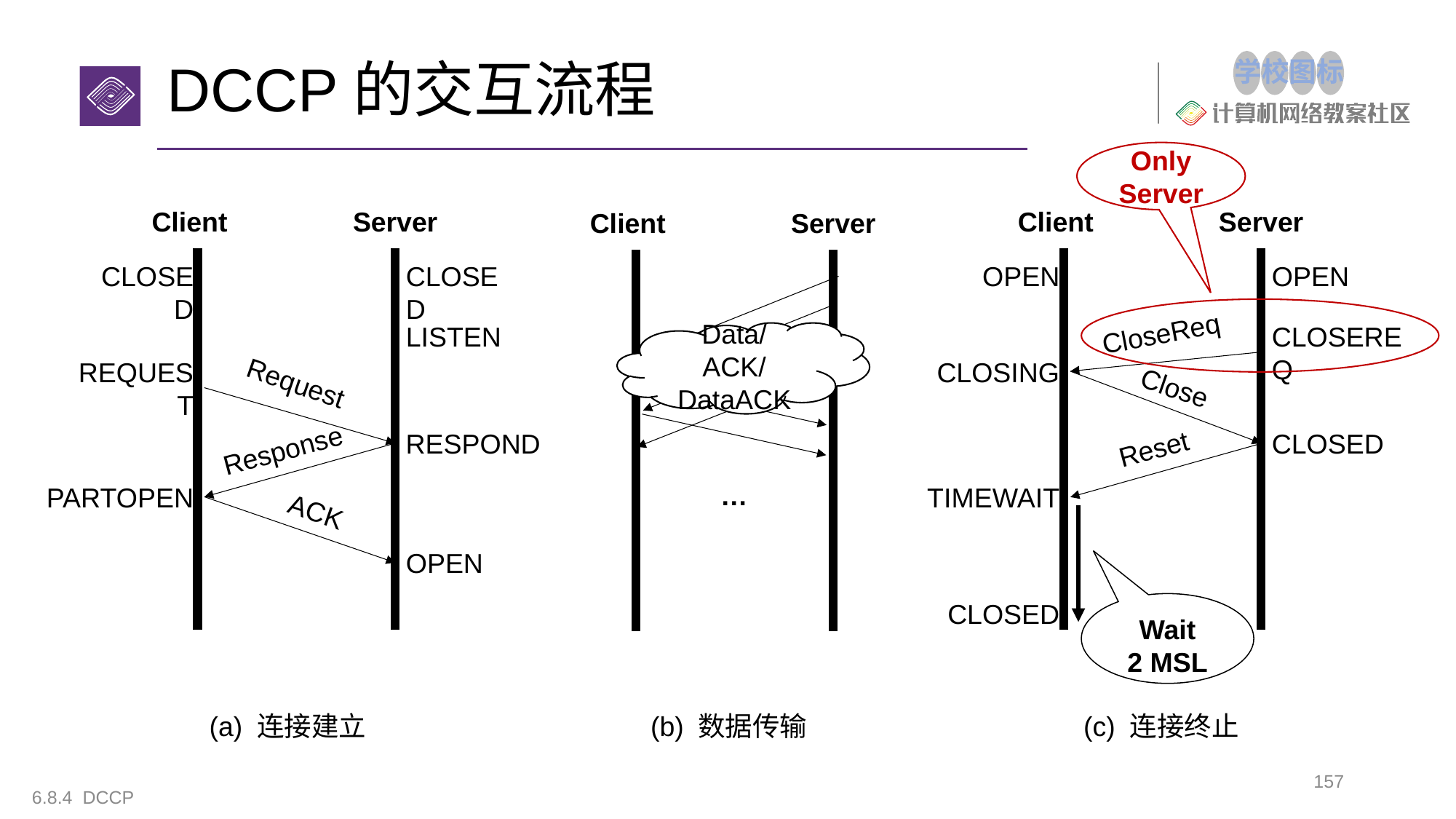

# DCCP的交互流程
Only
Server
Client
Server
Client
Server
Client
Server
OPEN
OPEN
CLOSED
CLOSED

CloseReq
CLOSEREQ
LISTEN
Data/ACK/DataACK
CLOSING
REQUEST
Request
Close
CLOSED
RESPOND
Reset
Response
…
TIMEWAIT
PARTOPEN
ACK
OPEN
CLOSED
Wait
2 MSL
(a) 连接建立
(b) 数据传输
(c) 连接终止
157
6.8.4  DCCP